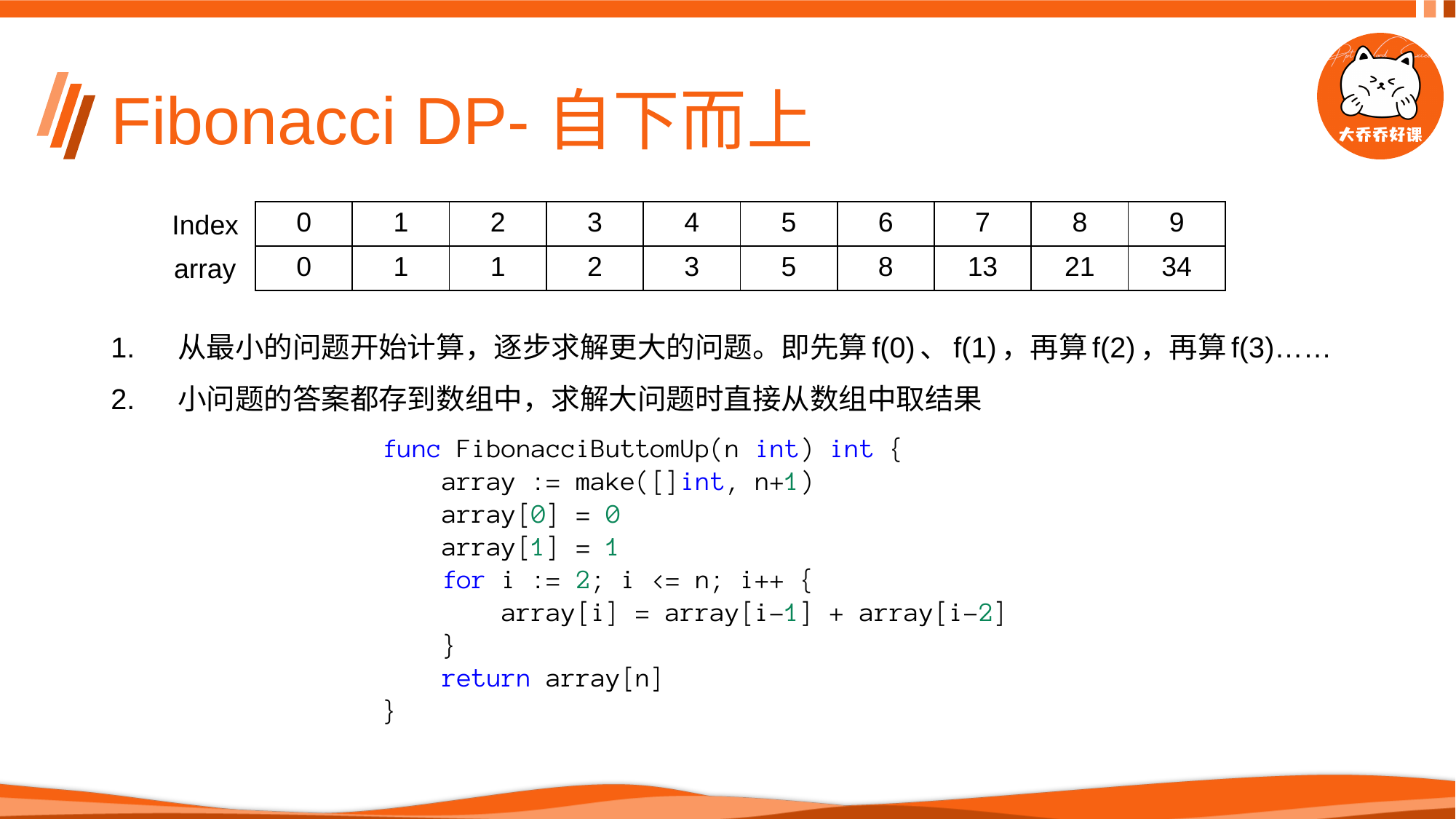

# Fibonacci DP-自下而上
| 0 | 1 | 2 | 3 | 4 | 5 | 6 | 7 | 8 | 9 |
| --- | --- | --- | --- | --- | --- | --- | --- | --- | --- |
| 0 | 1 | 1 | 2 | 3 | 5 | 8 | 13 | 21 | 34 |
Index
array
从最小的问题开始计算，逐步求解更大的问题。即先算f(0)、f(1)，再算f(2)，再算f(3)……
小问题的答案都存到数组中，求解大问题时直接从数组中取结果
func FibonacciButtomUp(n int) int {
    array := make([]int, n+1)
    array[0] = 0
    array[1] = 1
    for i := 2; i <= n; i++ {
        array[i] = array[i-1] + array[i-2]
    }
    return array[n]
}